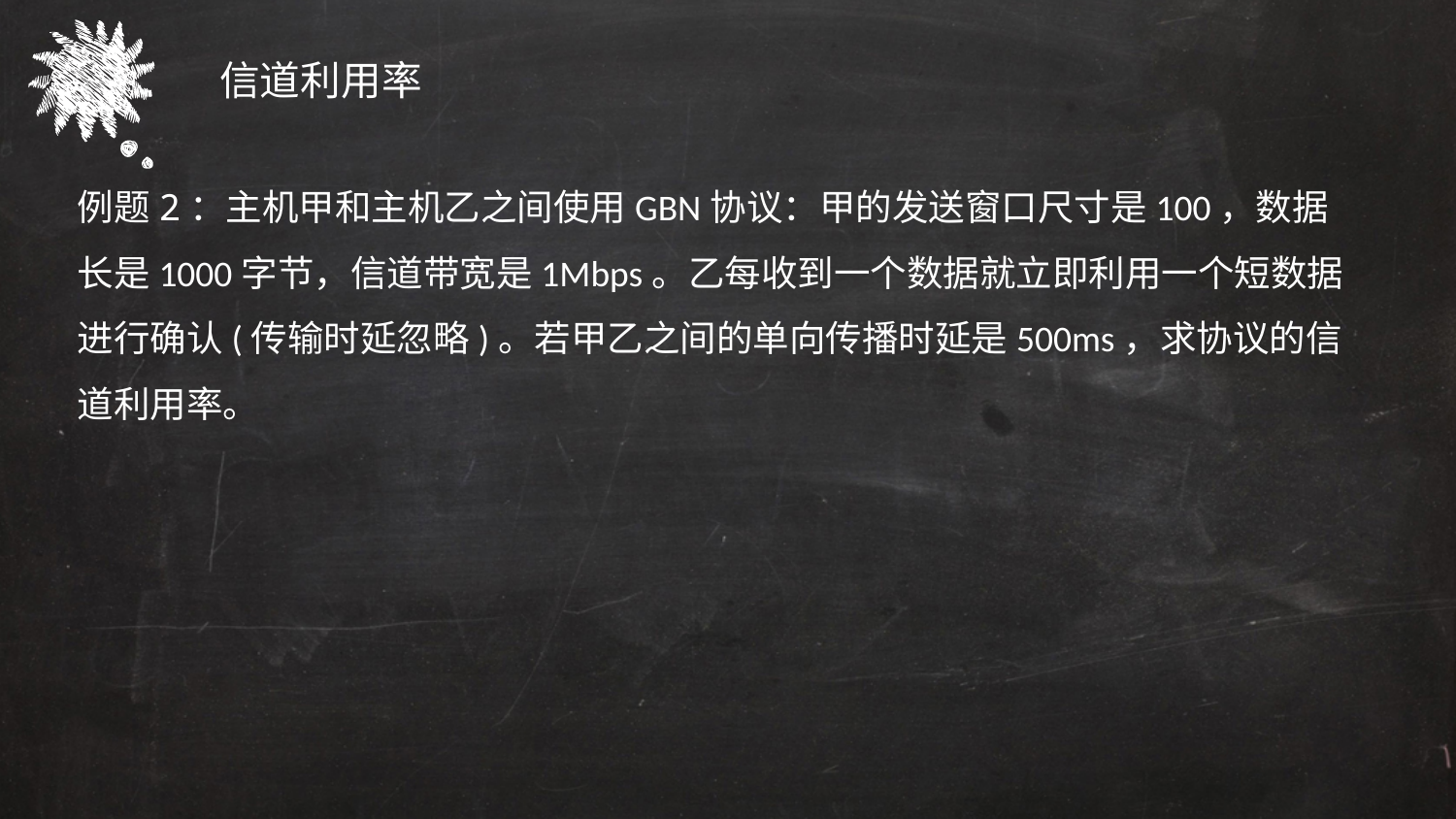

信道利用率
例题2：主机甲和主机乙之间使用GBN协议：甲的发送窗口尺寸是100，数据长是1000字节，信道带宽是1Mbps。乙每收到一个数据就立即利用一个短数据进行确认(传输时延忽略)。若甲乙之间的单向传播时延是500ms，求协议的信道利用率。